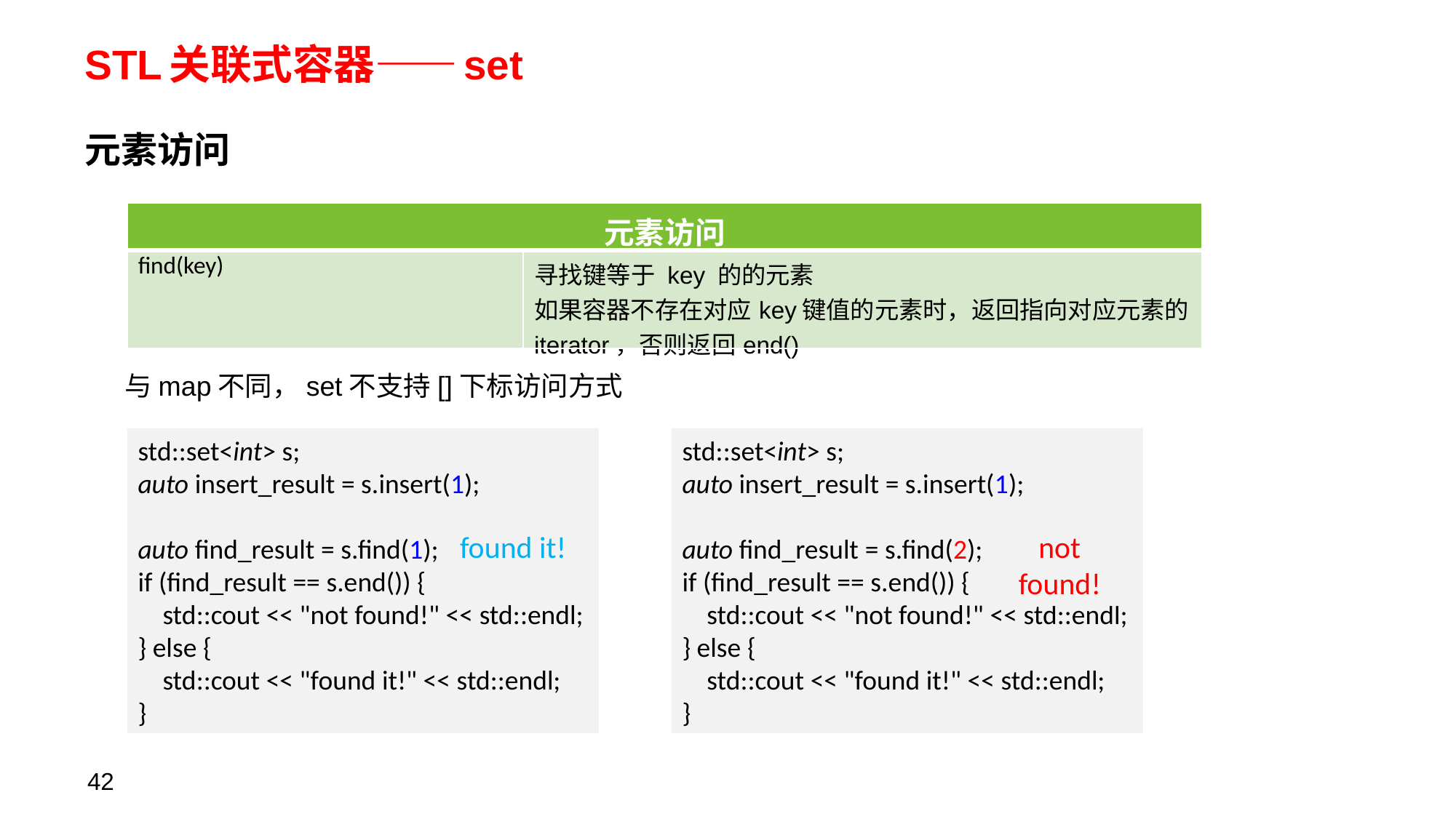

# STL关联式容器——set
元素访问
| 元素访问 |  |
| --- | --- |
| find(key) | 寻找键等于 key 的的元素 如果容器不存在对应key键值的元素时，返回指向对应元素的iterator，否则返回end() |
与map不同，set不支持[]下标访问方式
std::set<int> s;
auto insert_result = s.insert(1);
auto find_result = s.find(1);
if (find_result == s.end()) {
    std::cout << "not found!" << std::endl;
} else {
    std::cout << "found it!" << std::endl;
}
std::set<int> s;
auto insert_result = s.insert(1);
auto find_result = s.find(2);
if (find_result == s.end()) {
    std::cout << "not found!" << std::endl;
} else {
    std::cout << "found it!" << std::endl;
}
found it!
not found!
42